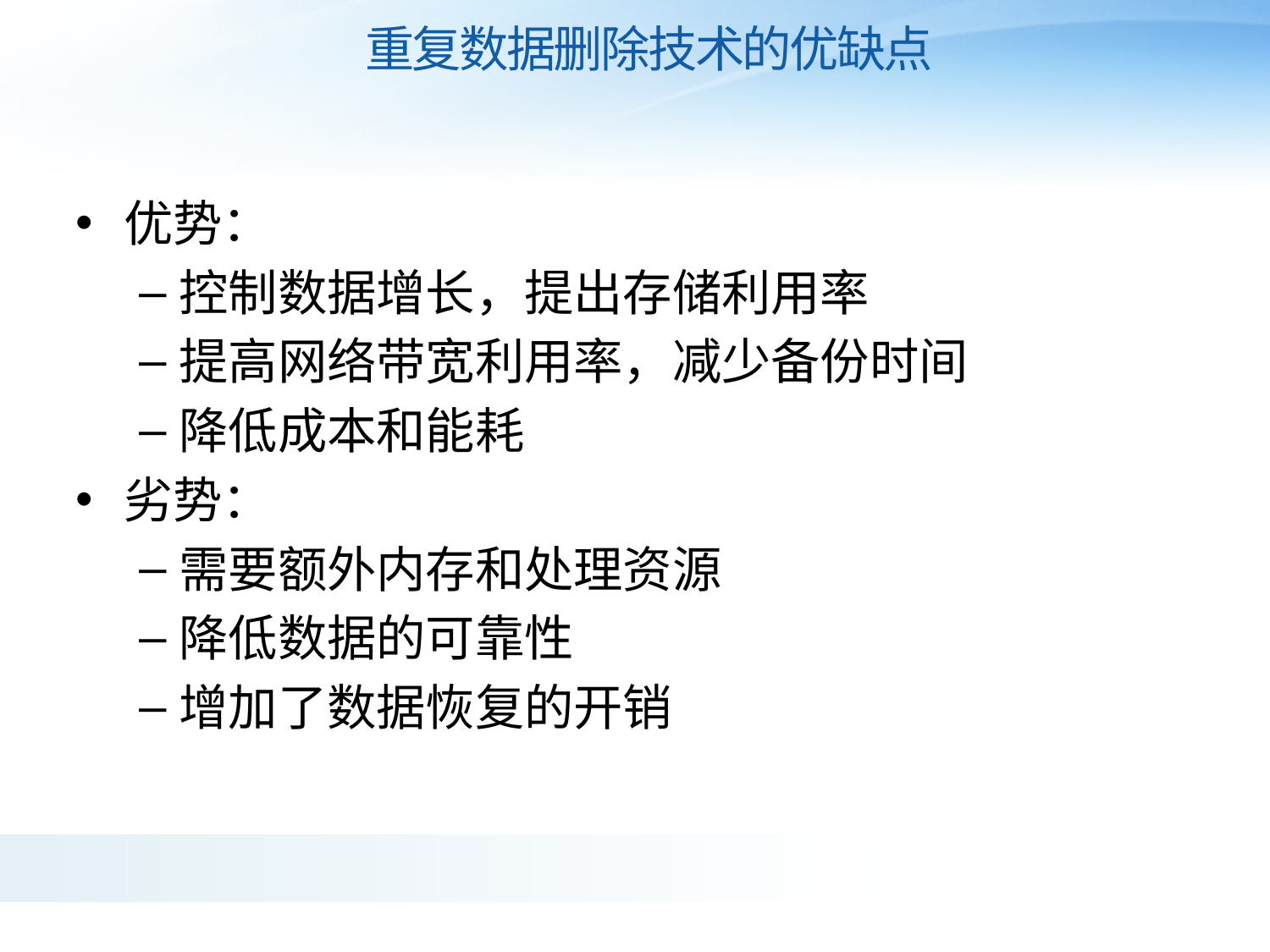

重复数据删除技术的优缺点
优势：
控制数据增长，提出存储利用率
提高网络带宽利用率，减少备份时间
降低成本和能耗
劣势：
需要额外内存和处理资源
降低数据的可靠性
增加了数据恢复的开销